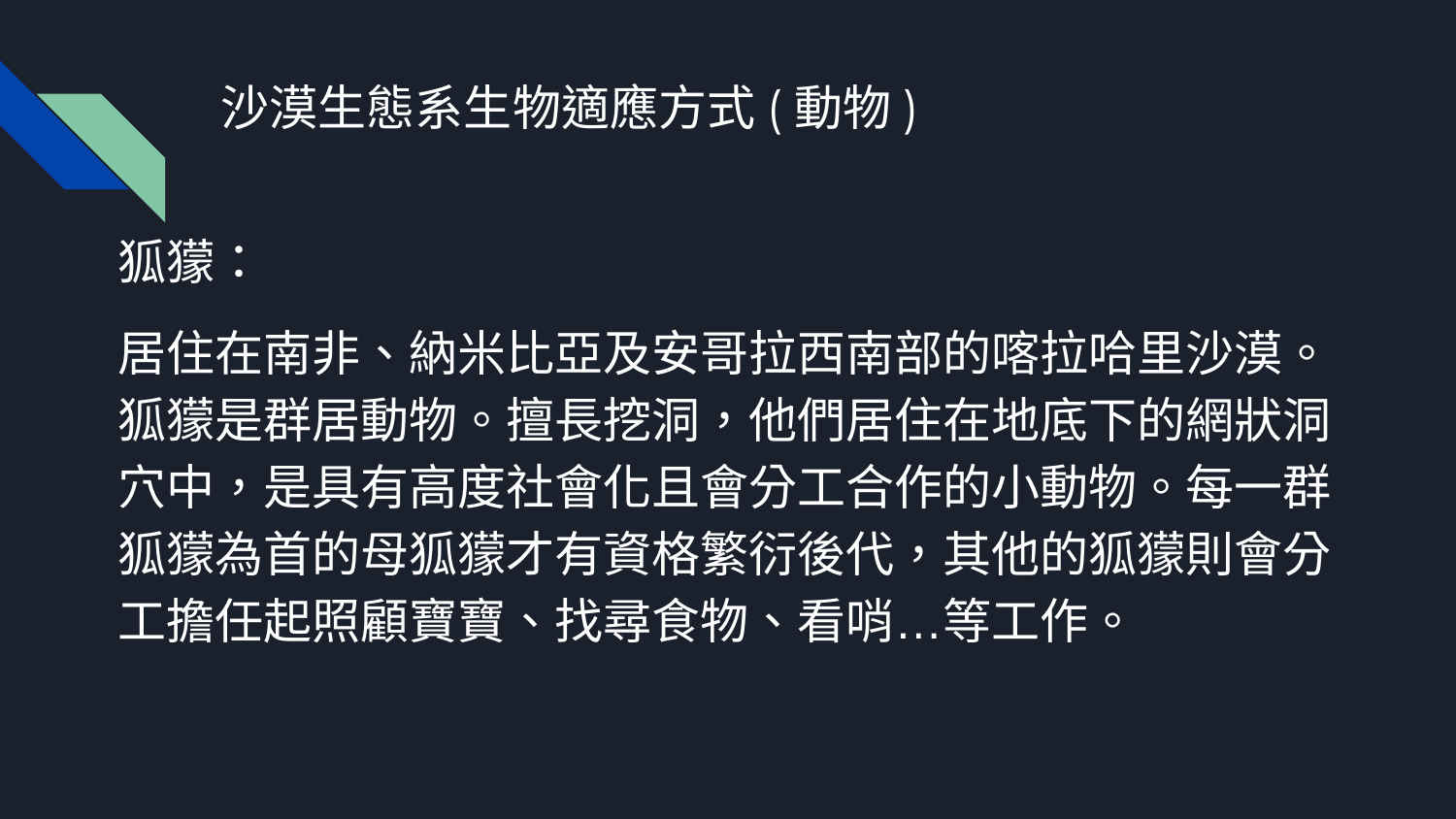

# 沙漠生態系生物適應方式(動物)
狐獴：
居住在南非、納米比亞及安哥拉西南部的喀拉哈里沙漠。狐獴是群居動物。擅長挖洞，他們居住在地底下的網狀洞穴中，是具有高度社會化且會分工合作的小動物。每一群狐獴為首的母狐獴才有資格繁衍後代，其他的狐獴則會分工擔任起照顧寶寶、找尋食物、看哨…等工作。